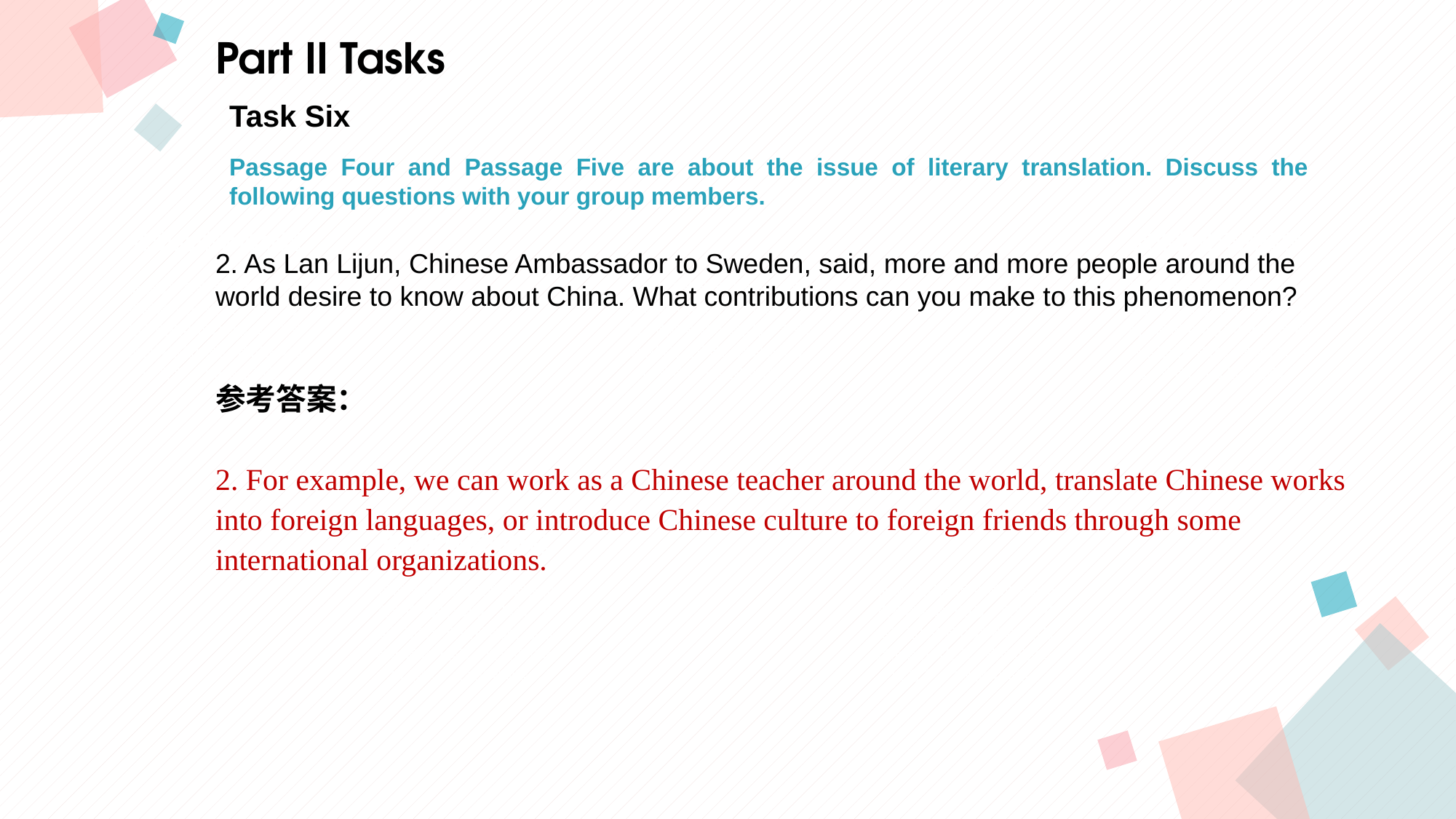

Part II Tasks
Task Six

Passage Four and Passage Five are about the issue of literary translation. Discuss the following questions with your group members.
点击此处添加标题
点击此处添加标题
2. As Lan Lijun, Chinese Ambassador to Sweden, said, more and more people around the world desire to know about China. What contributions can you make to this phenomenon?
标题数字等都可以通过点击和重新输入进行更改，顶部“开始”面板中可以对字体、字号、颜色等进行修改。建议正文8-14号字，1.3倍字间距。
标题数字等都可以通过点击和重新输入进行更改，顶部“开始”面板中可以对字体、字号、颜色等进行修改。建议正文8-14号字，1.3倍字间距。
标题数字等都可以通过点击和重新输入进行更改，顶部“开始”面板中可以对字体、字号、颜色等进行修改。建议正文8-14号字，1.3倍字间距。
参考答案：

2. For example, we can work as a Chinese teacher around the world, translate Chinese works
into foreign languages, or introduce Chinese culture to foreign friends through some
international organizations.
点击此处添加标题
标题数字等都可以通过点击和重新输入进行更改，顶部“开始”面板中可以对字体、字号、颜色等进行修改。建议正文8-14号字，1.3倍字间距。
标题数字等都可以通过点击和重新输入进行更改，顶部“开始”面板中可以对字体、字号、颜色等进行修改。建议正文8-14号字，1.3倍字间距。